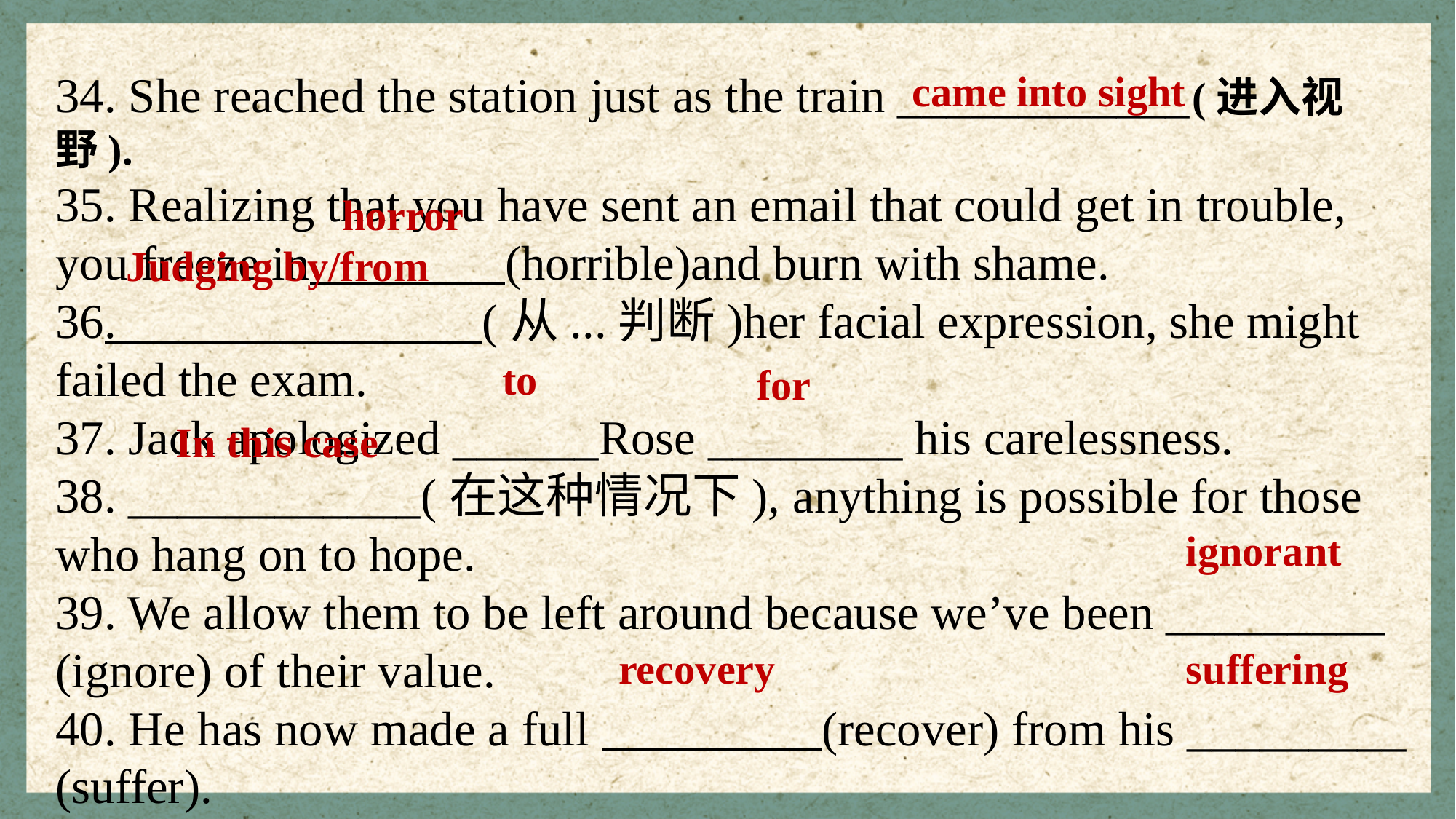

34. She reached the station just as the train ____________(进入视野).
35. Realizing that you have sent an email that could get in trouble, you freeze in                (horrible)and burn with shame.
36.                              (从...判断)her facial expression, she might failed the exam.
37. Jack apologized ______Rose ________ his carelessness.
38. ____________(在这种情况下), anything is possible for those who hang on to hope.
39. We allow them to be left around because we’ve been _________ (ignore) of their value.
40. He has now made a full                   (recover) from his _________  (suffer).
came into sight
horror
Judging by/from
to
for
In this case
ignorant
recovery
suffering